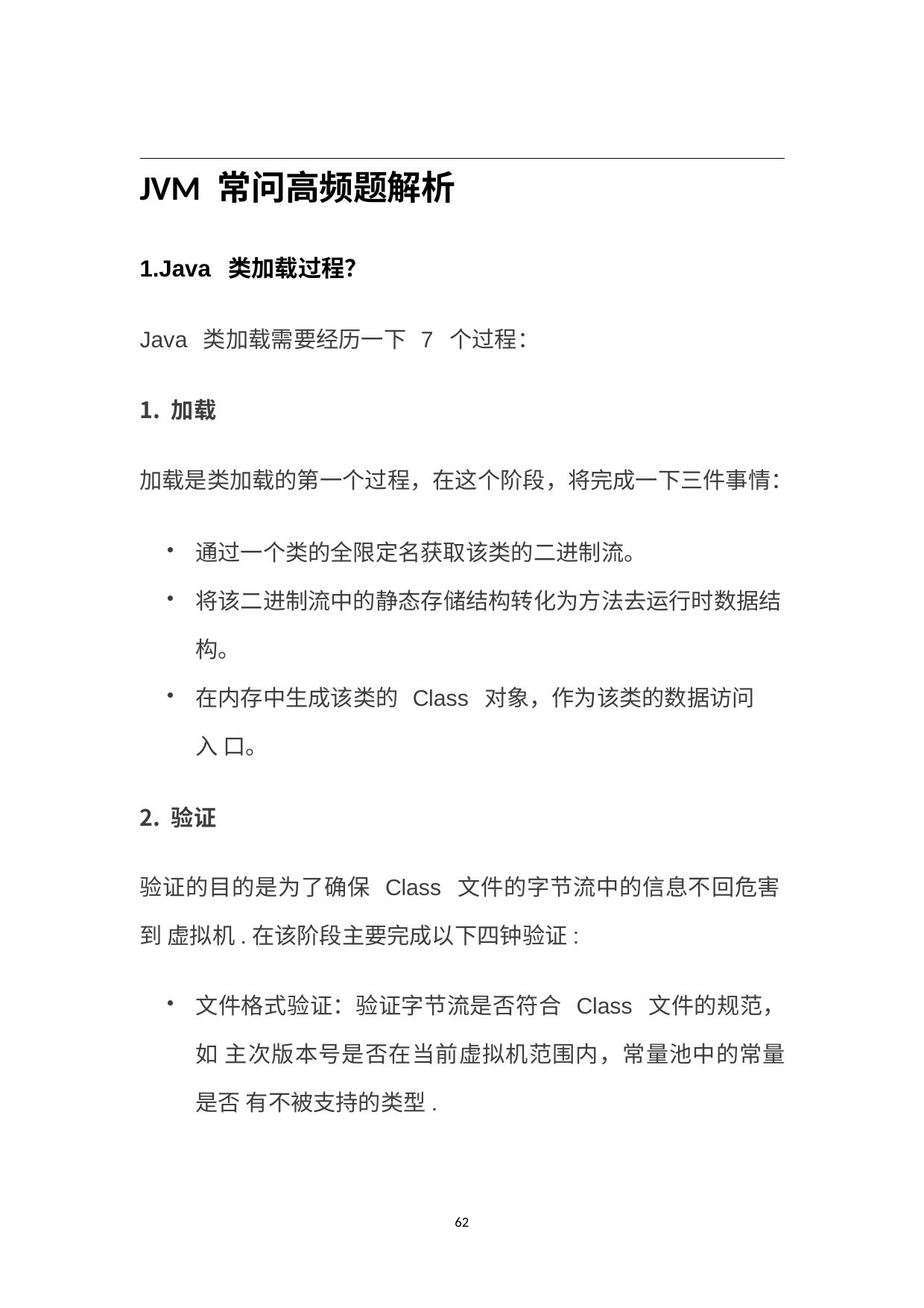

JVM 常问高频题解析

1.Java 类加载过程？

Java 类加载需要经历一下 7 个过程：

加载

加载是类加载的第一个过程，在这个阶段，将完成一下三件事情：

通过一个类的全限定名获取该类的二进制流。
将该二进制流中的静态存储结构转化为方法去运行时数据结 构。
在内存中生成该类的 Class 对象，作为该类的数据访问入 口。

验证
验证的目的是为了确保 Class 文件的字节流中的信息不回危害到 虚拟机.在该阶段主要完成以下四钟验证:
文件格式验证：验证字节流是否符合 Class 文件的规范，如 主次版本号是否在当前虚拟机范围内，常量池中的常量是否 有不被支持的类型.
62